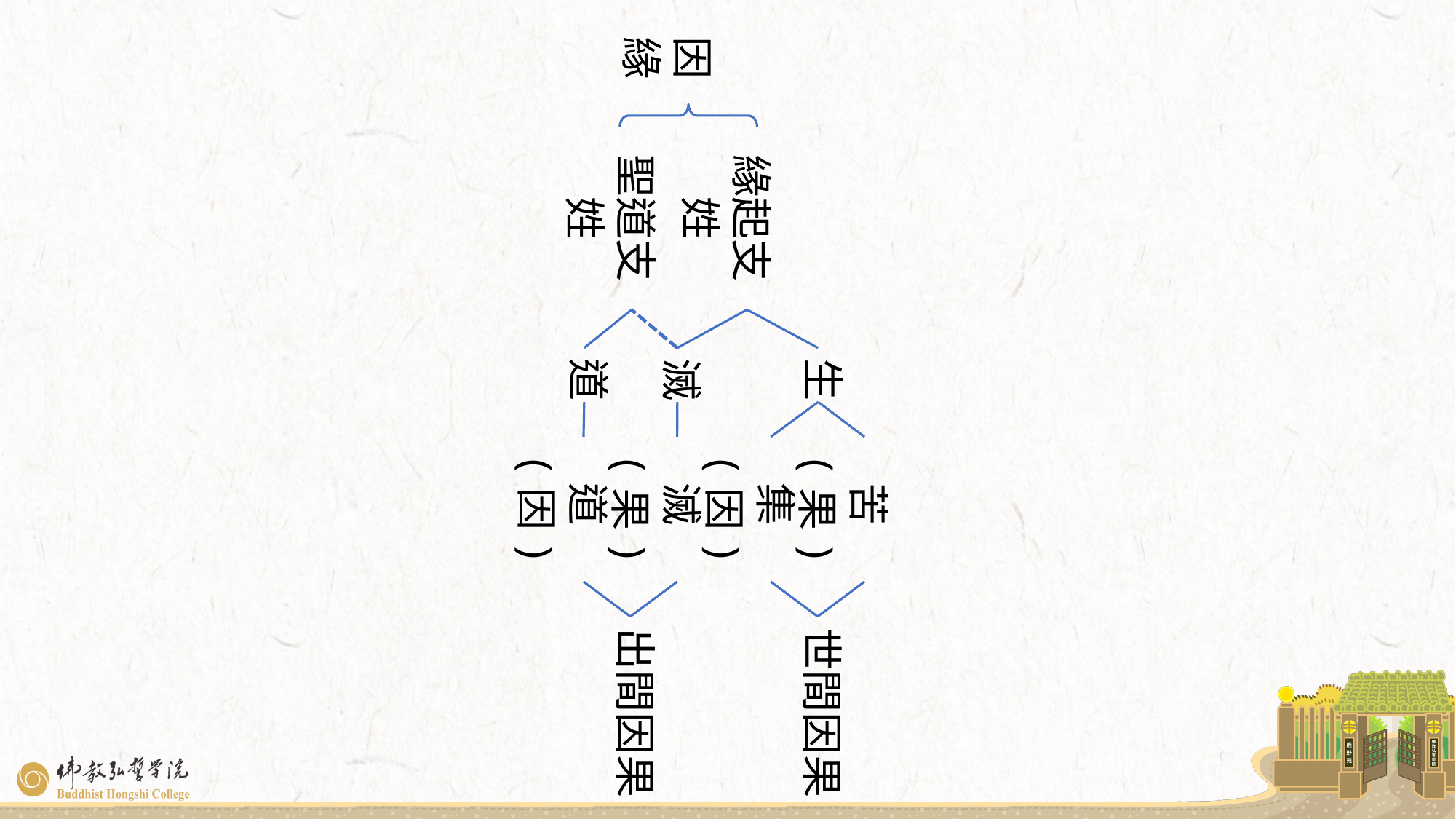

因緣

聖道支姓
緣起支姓
道
滅
生
道(因)
滅(果)
集(因)
苦(果)
出間因果
世間因果